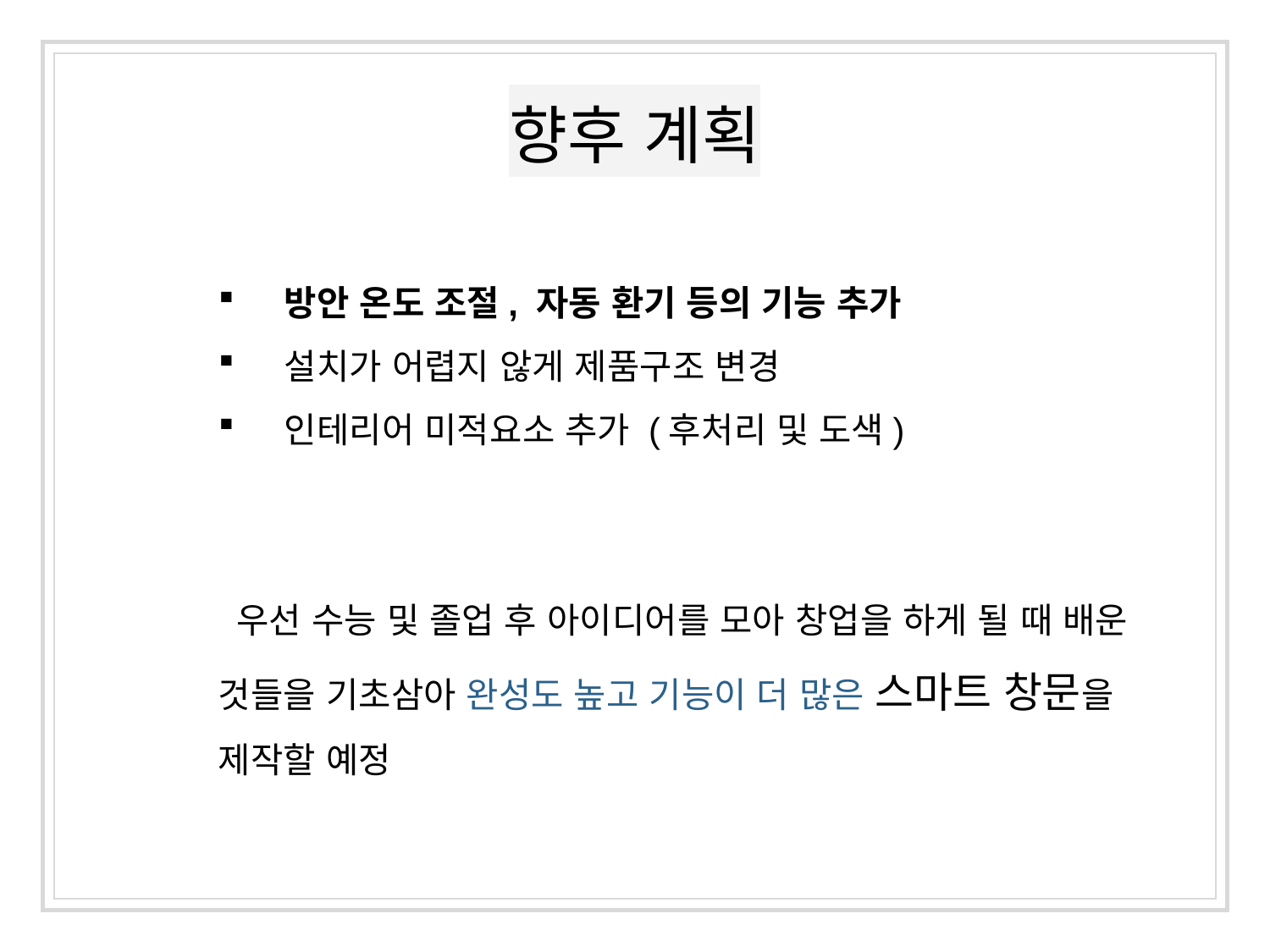

# 향후 계획
 방안 온도 조절, 자동 환기 등의 기능 추가
 설치가 어렵지 않게 제품구조 변경
 인테리어 미적요소 추가 (후처리 및 도색)

 우선 수능 및 졸업 후 아이디어를 모아 창업을 하게 될 때 배운 것들을 기초삼아 완성도 높고 기능이 더 많은 스마트 창문을 제작할 예정